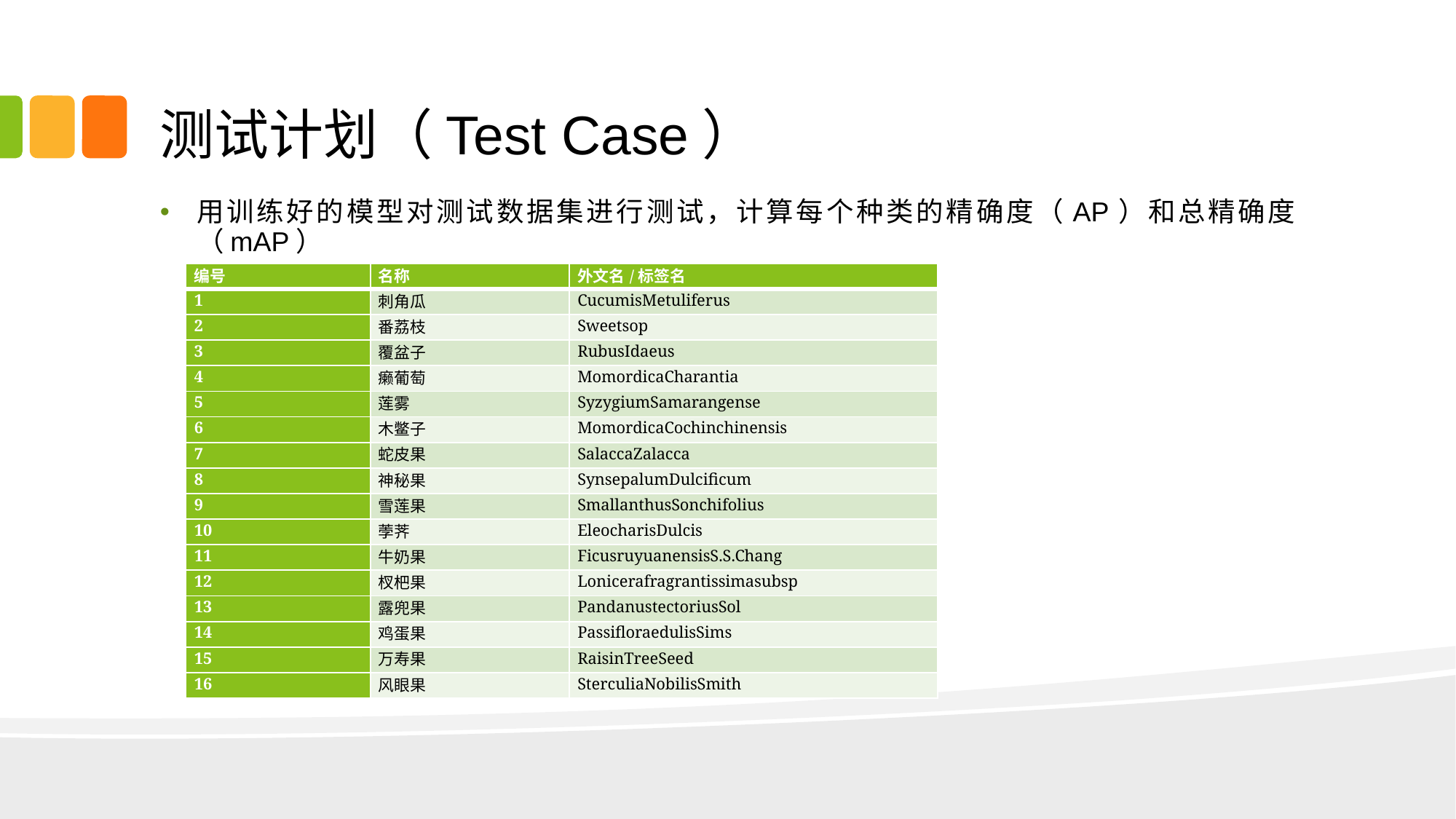

# 测试计划（Test Case）
用训练好的模型对测试数据集进行测试，计算每个种类的精确度（AP）和总精确度（mAP）

| 编号 | 名称 | 外文名/标签名 |
| --- | --- | --- |
| 1 | 刺角瓜 | CucumisMetuliferus |
| 2 | 番荔枝 | Sweetsop |
| 3 | 覆盆子 | RubusIdaeus |
| 4 | 癞葡萄 | MomordicaCharantia |
| 5 | 莲雾 | SyzygiumSamarangense |
| 6 | 木鳖子 | MomordicaCochinchinensis |
| 7 | 蛇皮果 | SalaccaZalacca |
| 8 | 神秘果 | SynsepalumDulcificum |
| 9 | 雪莲果 | SmallanthusSonchifolius |
| 10 | 荸荠 | EleocharisDulcis |
| 11 | 牛奶果 | FicusruyuanensisS.S.Chang |
| 12 | 杈杷果 | Lonicerafragrantissimasubsp |
| 13 | 露兜果 | PandanustectoriusSol |
| 14 | 鸡蛋果 | PassifloraedulisSims |
| 15 | 万寿果 | RaisinTreeSeed |
| 16 | 风眼果 | SterculiaNobilisSmith |